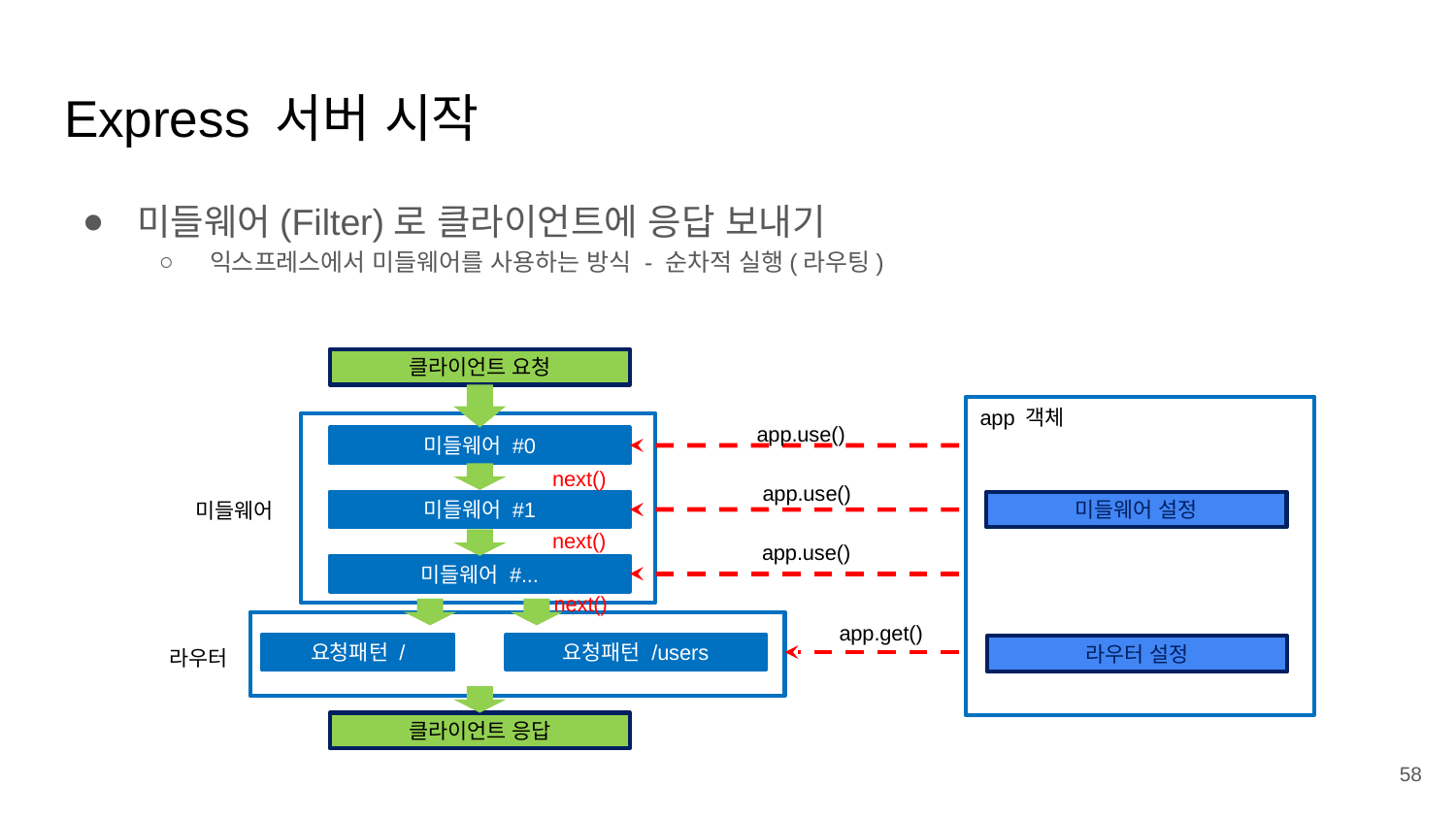

# Express 서버 시작
미들웨어(Filter)로 클라이언트에 응답 보내기
익스프레스에서 미들웨어를 사용하는 방식 - 순차적 실행(라우팅)
클라이언트 요청

app 객체
app.use()

미들웨어 #0
next()

app.use()
미들웨어
미들웨어 #1
미들웨어 설정
next()

app.use()
미들웨어 #...
next()

app.get()
요청패턴 /
요청패턴 /users
라우터 설정
라우터

클라이언트 응답
58